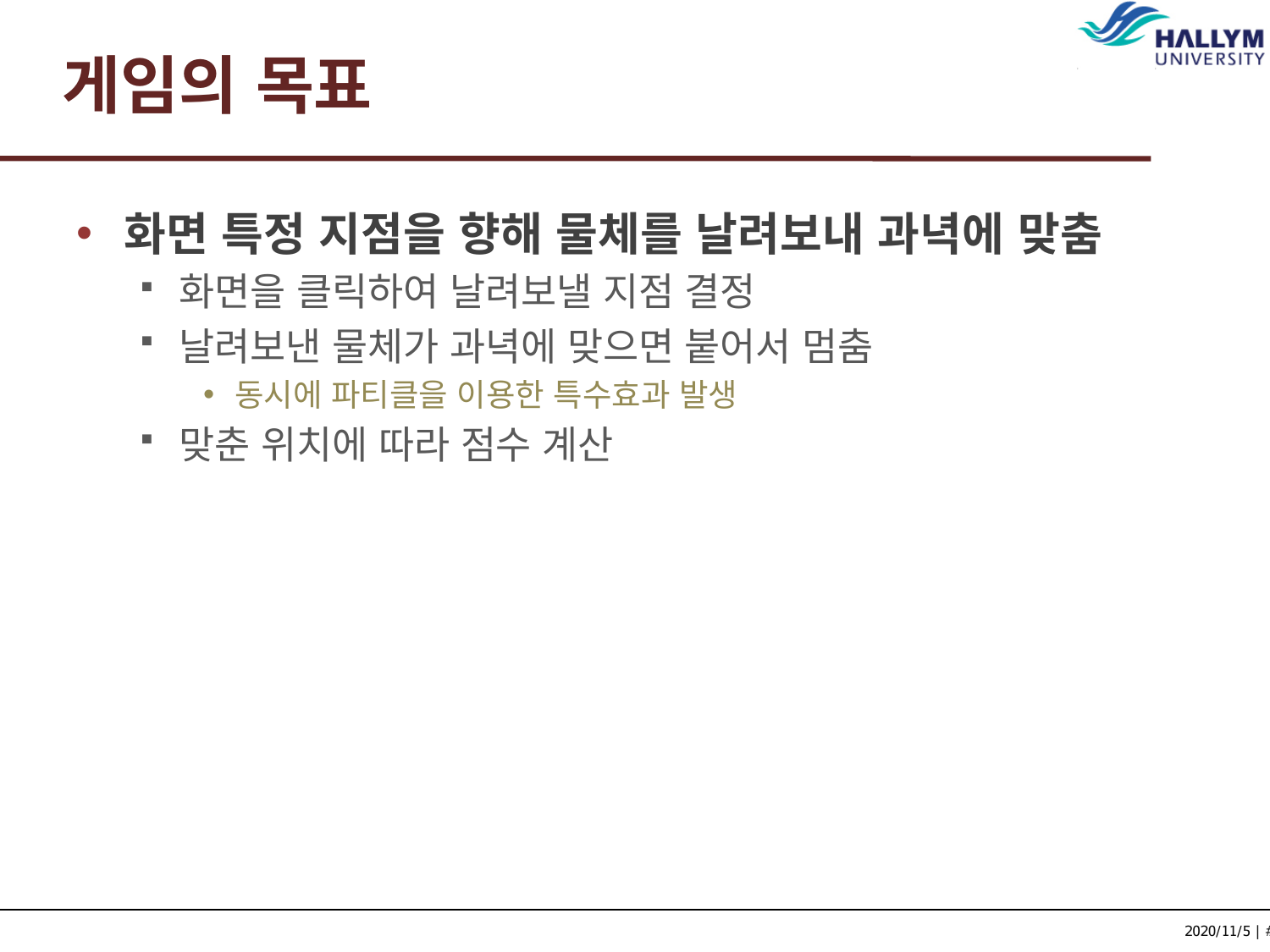

# 게임의 목표
화면 특정 지점을 향해 물체를 날려보내 과녁에 맞춤
화면을 클릭하여 날려보낼 지점 결정
날려보낸 물체가 과녁에 맞으면 붙어서 멈춤
동시에 파티클을 이용한 특수효과 발생
맞춘 위치에 따라 점수 계산